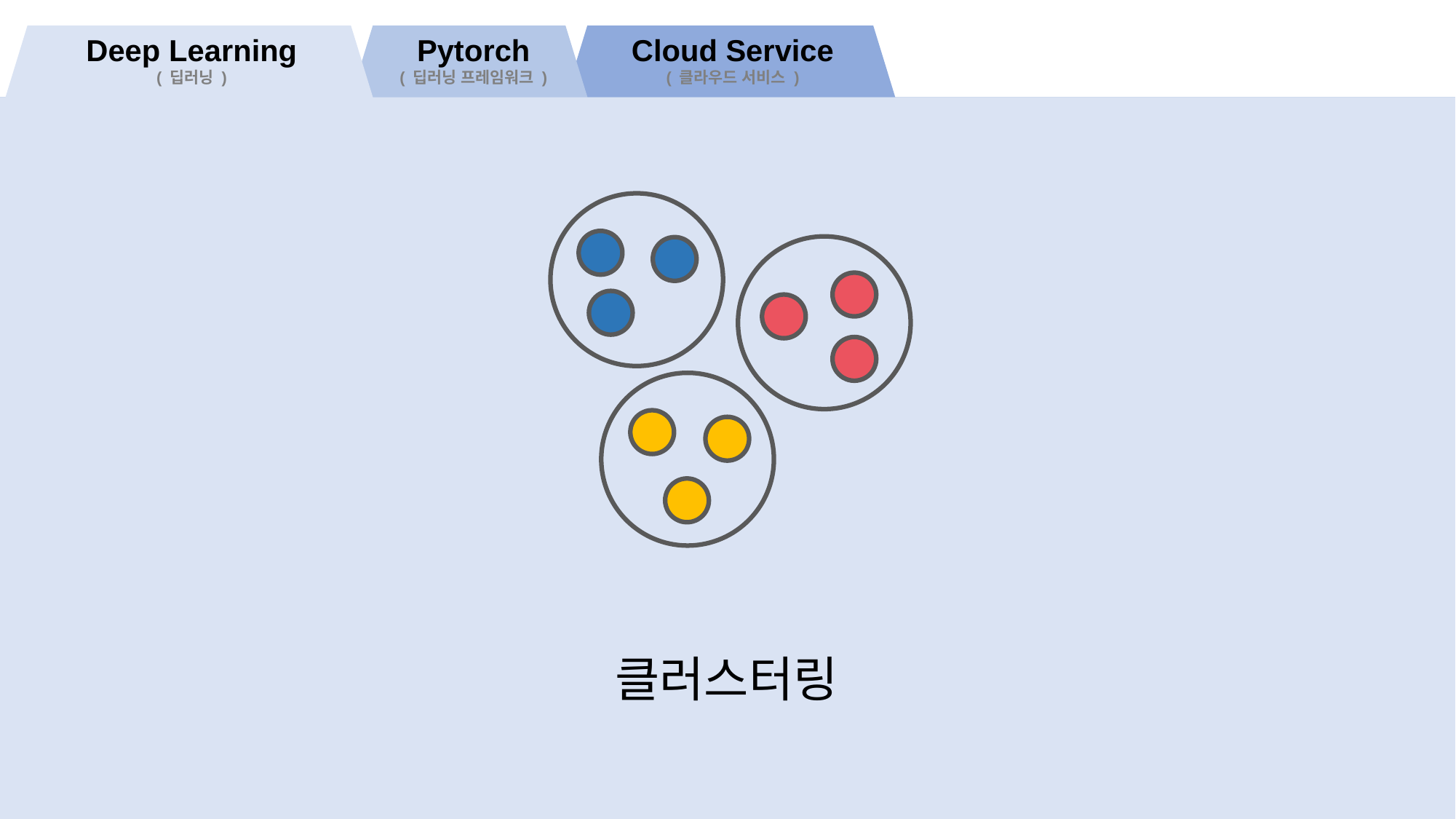

Cloud Service
( 클라우드 서비스 )

Deep Learning
( 딥러닝 )
Pytorch
( 딥러닝 프레임워크 )

클러스터링